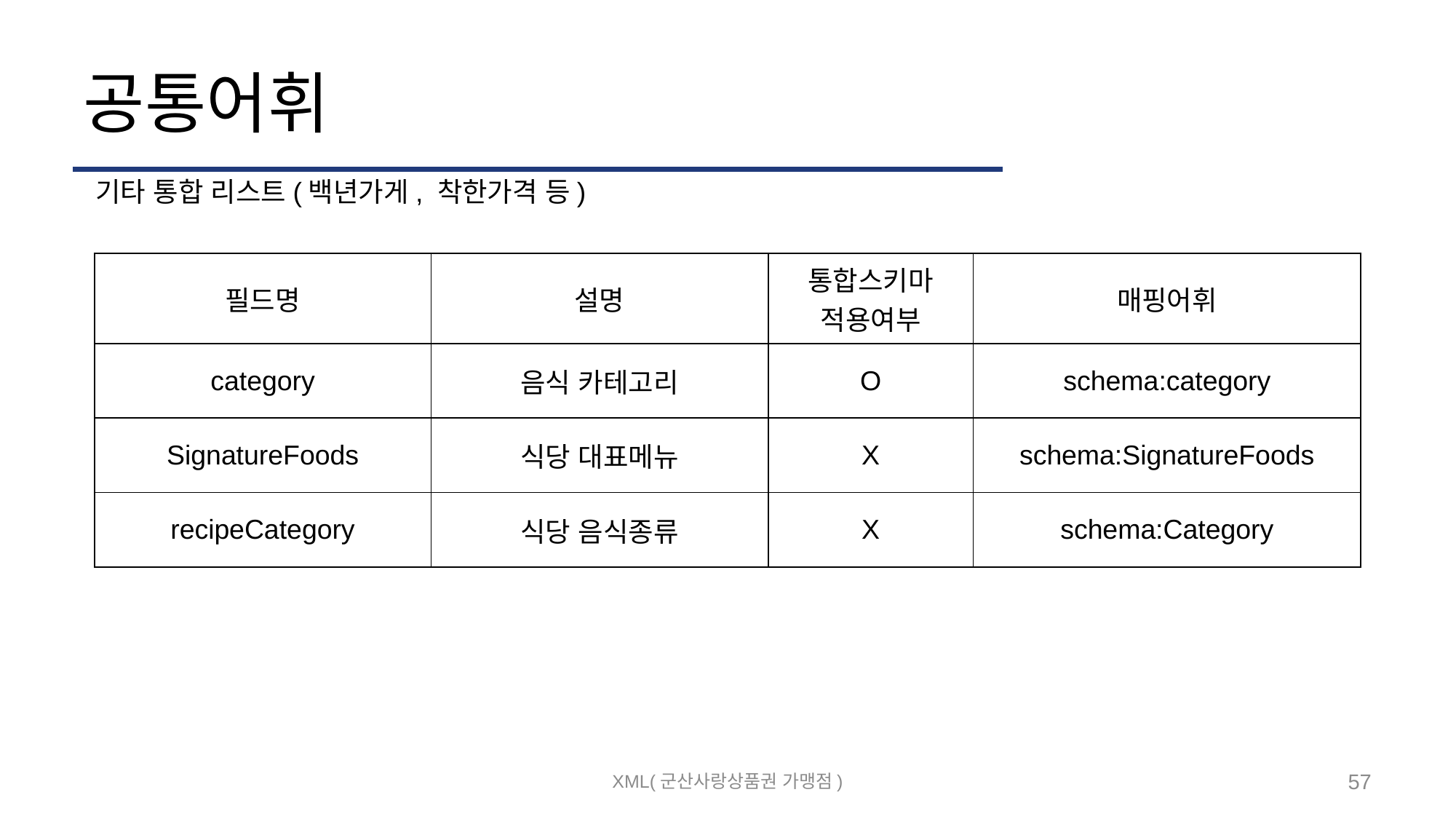

# 공통어휘
기타 통합 리스트(백년가게, 착한가격 등)
| 필드명 | 설명 | 통합스키마 적용여부 | 매핑어휘 |
| --- | --- | --- | --- |
| category | 음식 카테고리 | O | schema:category |
| SignatureFoods | 식당 대표메뉴 | X | schema:SignatureFoods |
| recipeCategory | 식당 음식종류 | X | schema:Category |
XML(군산사랑상품권 가맹점)
57